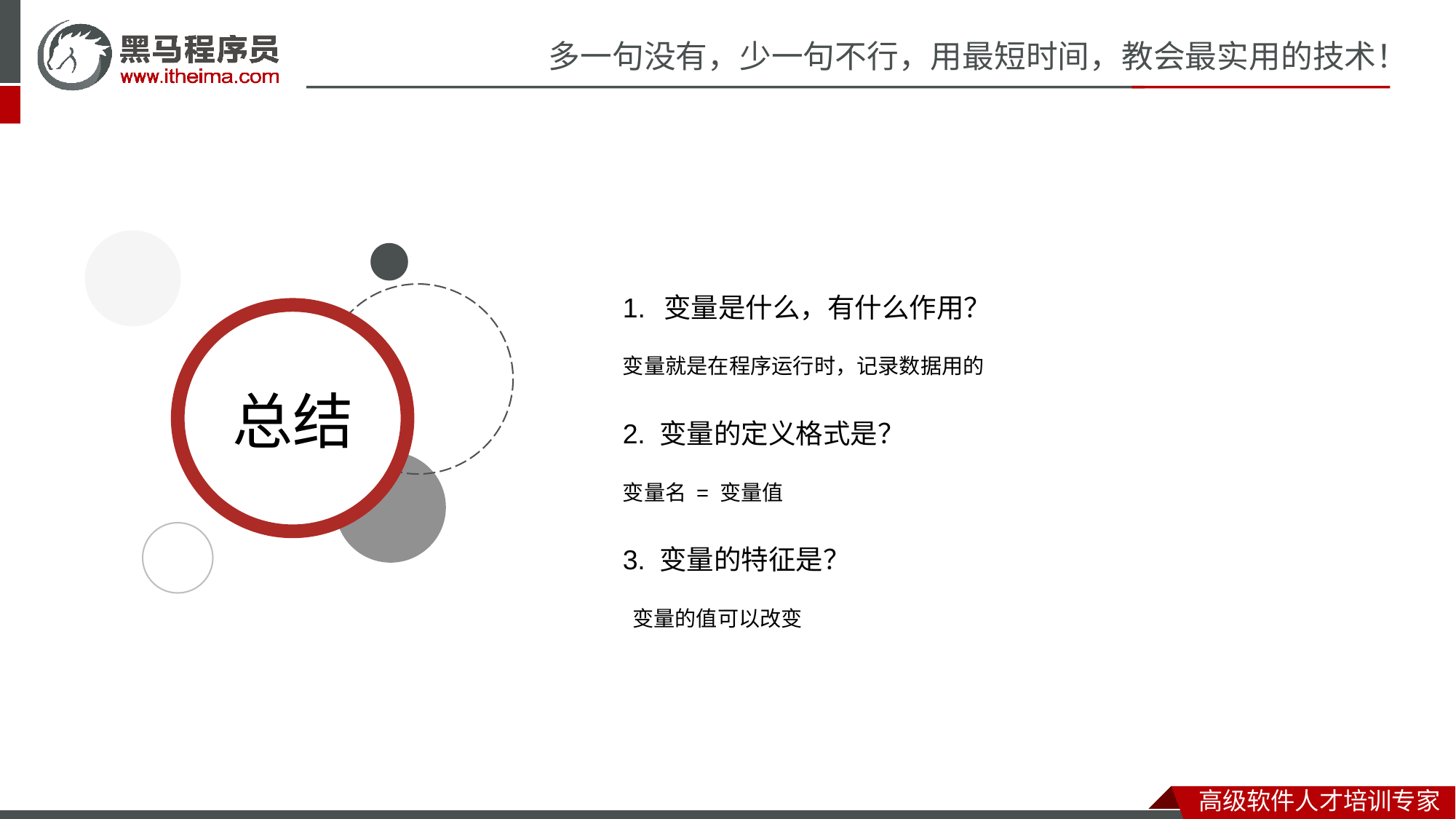

变量是什么，有什么作用？
变量就是在程序运行时，记录数据用的
2. 变量的定义格式是？
变量名 = 变量值
3. 变量的特征是？
 变量的值可以改变